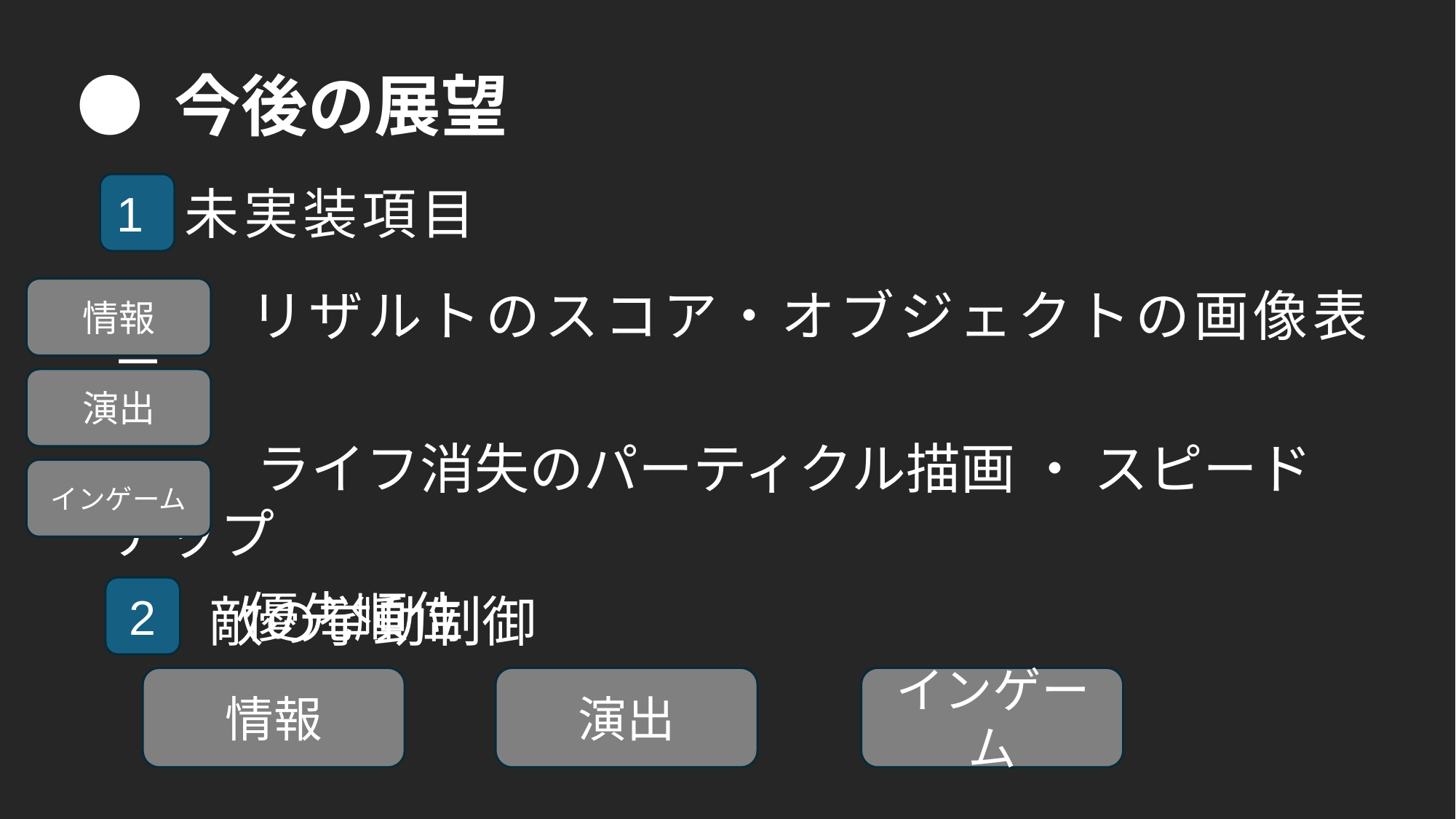

# ● 今後の展望
     未実装項目

   　 リザルトのスコア・オブジェクトの画像表示

　　   ライフ消失のパーティクル描画 ・ スピードアップ

       敵の挙動制御
1
情報
演出
インゲーム
 　　優先順位

　　   　　　　　→　　　　　　　 　→
2
情報
演出
インゲーム